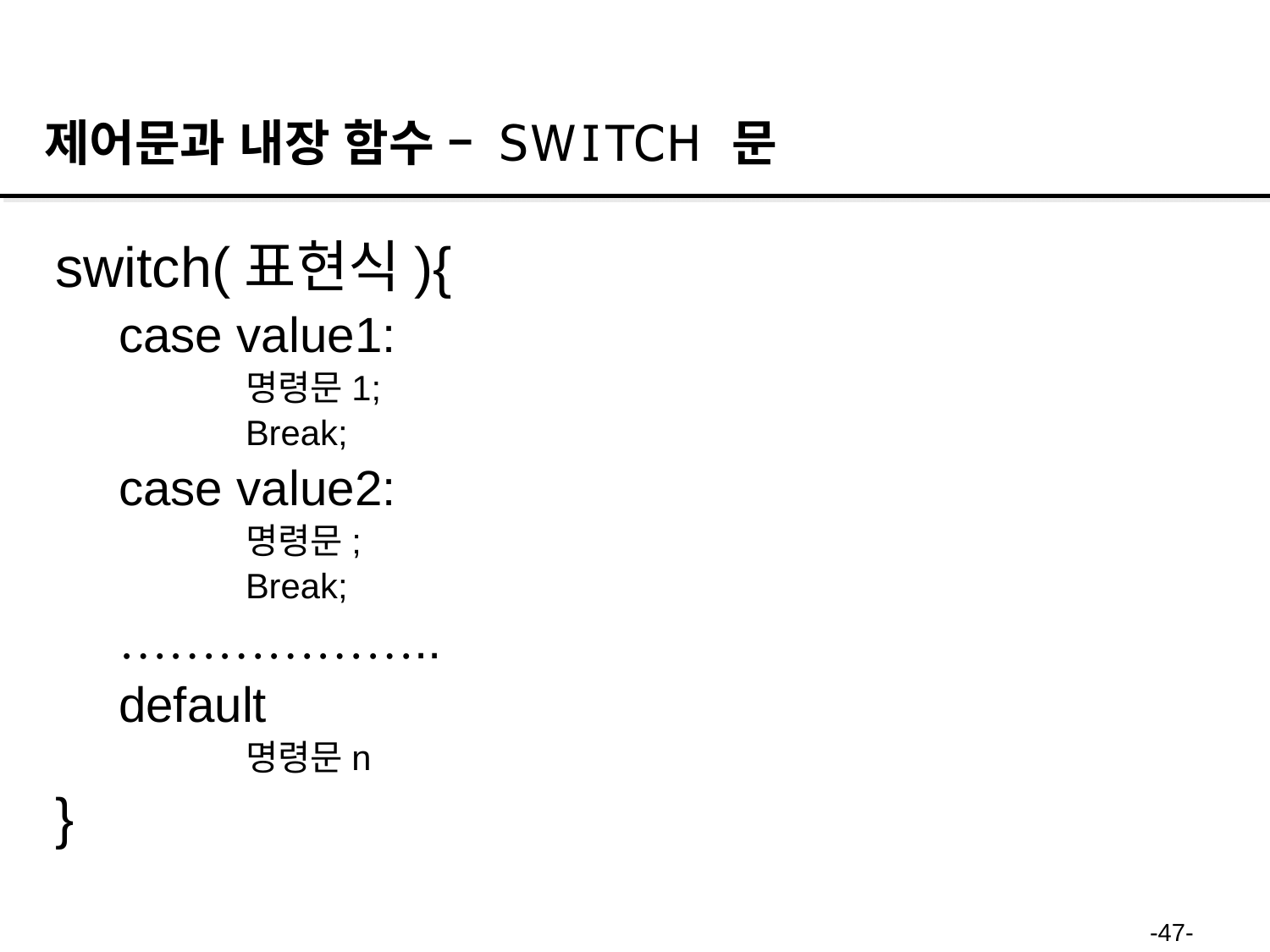

제어문과 내장 함수 – SWITCH 문
switch(표현식){
case value1:
명령문1;
Break;
case value2:
명령문;
Break;
………………..
default
명령문n
}
-47-